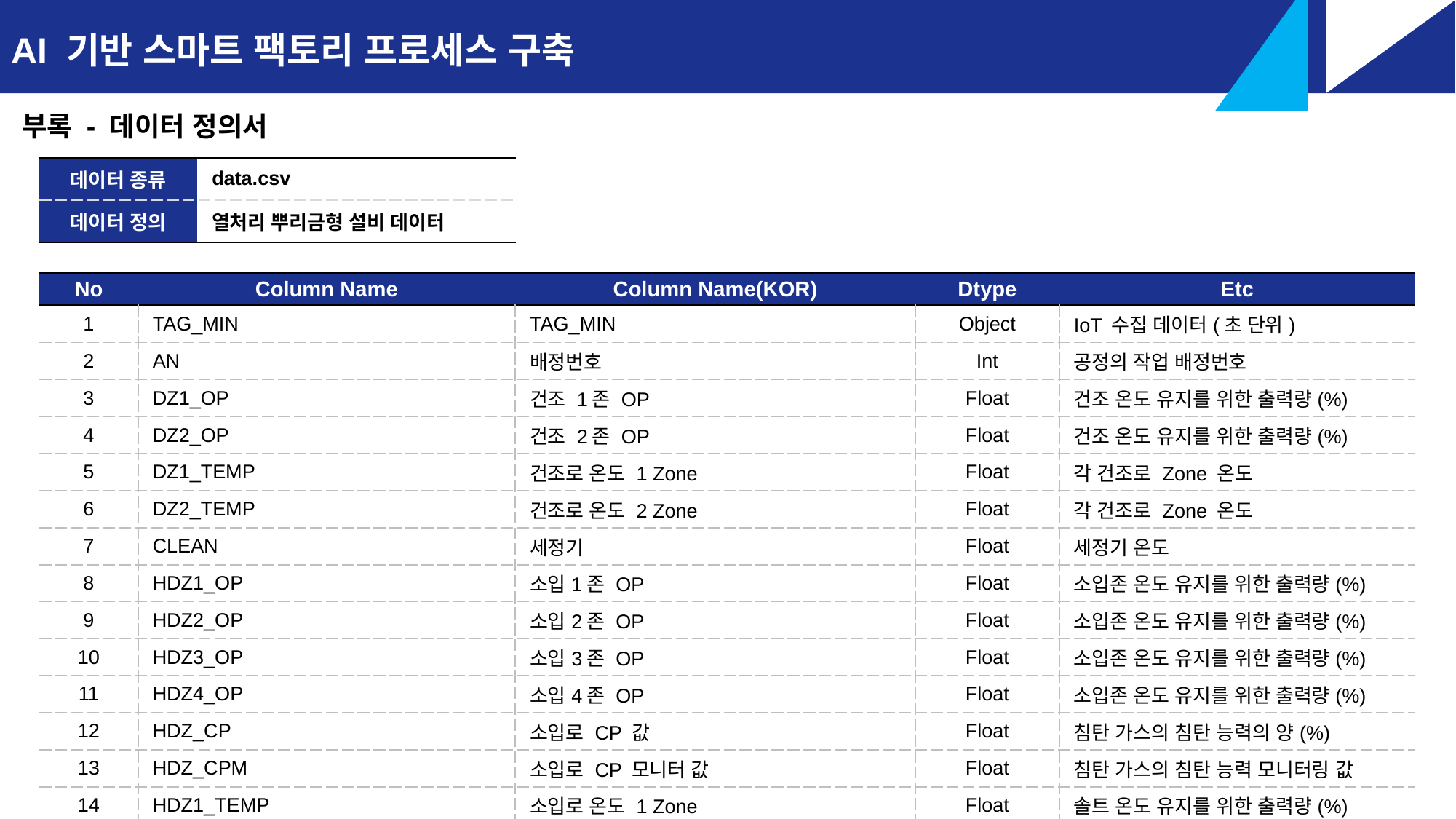

AI 기반 스마트 팩토리 프로세스 구축
부록 - 데이터 정의서
| 데이터 종류 | data.csv |
| --- | --- |
| 데이터 정의 | 열처리 뿌리금형 설비 데이터 |
| No | Column Name | Column Name(KOR) | Dtype | Etc |
| --- | --- | --- | --- | --- |
| 1 | TAG\_MIN | TAG\_MIN | Object | IoT 수집 데이터(초 단위) |
| 2 | AN | 배정번호 | Int | 공정의 작업 배정번호 |
| 3 | DZ1\_OP | 건조 1존 OP | Float | 건조 온도 유지를 위한 출력량(%) |
| 4 | DZ2\_OP | 건조 2존 OP | Float | 건조 온도 유지를 위한 출력량(%) |
| 5 | DZ1\_TEMP | 건조로 온도 1 Zone | Float | 각 건조로 Zone 온도 |
| 6 | DZ2\_TEMP | 건조로 온도 2 Zone | Float | 각 건조로 Zone 온도 |
| 7 | CLEAN | 세정기 | Float | 세정기 온도 |
| 8 | HDZ1\_OP | 소입1존 OP | Float | 소입존 온도 유지를 위한 출력량(%) |
| 9 | HDZ2\_OP | 소입2존 OP | Float | 소입존 온도 유지를 위한 출력량(%) |
| 10 | HDZ3\_OP | 소입3존 OP | Float | 소입존 온도 유지를 위한 출력량(%) |
| 11 | HDZ4\_OP | 소입4존 OP | Float | 소입존 온도 유지를 위한 출력량(%) |
| 12 | HDZ\_CP | 소입로 CP 값 | Float | 침탄 가스의 침탄 능력의 양(%) |
| 13 | HDZ\_CPM | 소입로 CP 모니터 값 | Float | 침탄 가스의 침탄 능력 모니터링 값 |
| 14 | HDZ1\_TEMP | 소입로 온도 1 Zone | Float | 솔트 온도 유지를 위한 출력량(%) |
| 15 | HDZ2\_TEMP | 소입로 온도 2 Zone | Float | 솔트 온도 유지를 위한 출력량(%) |